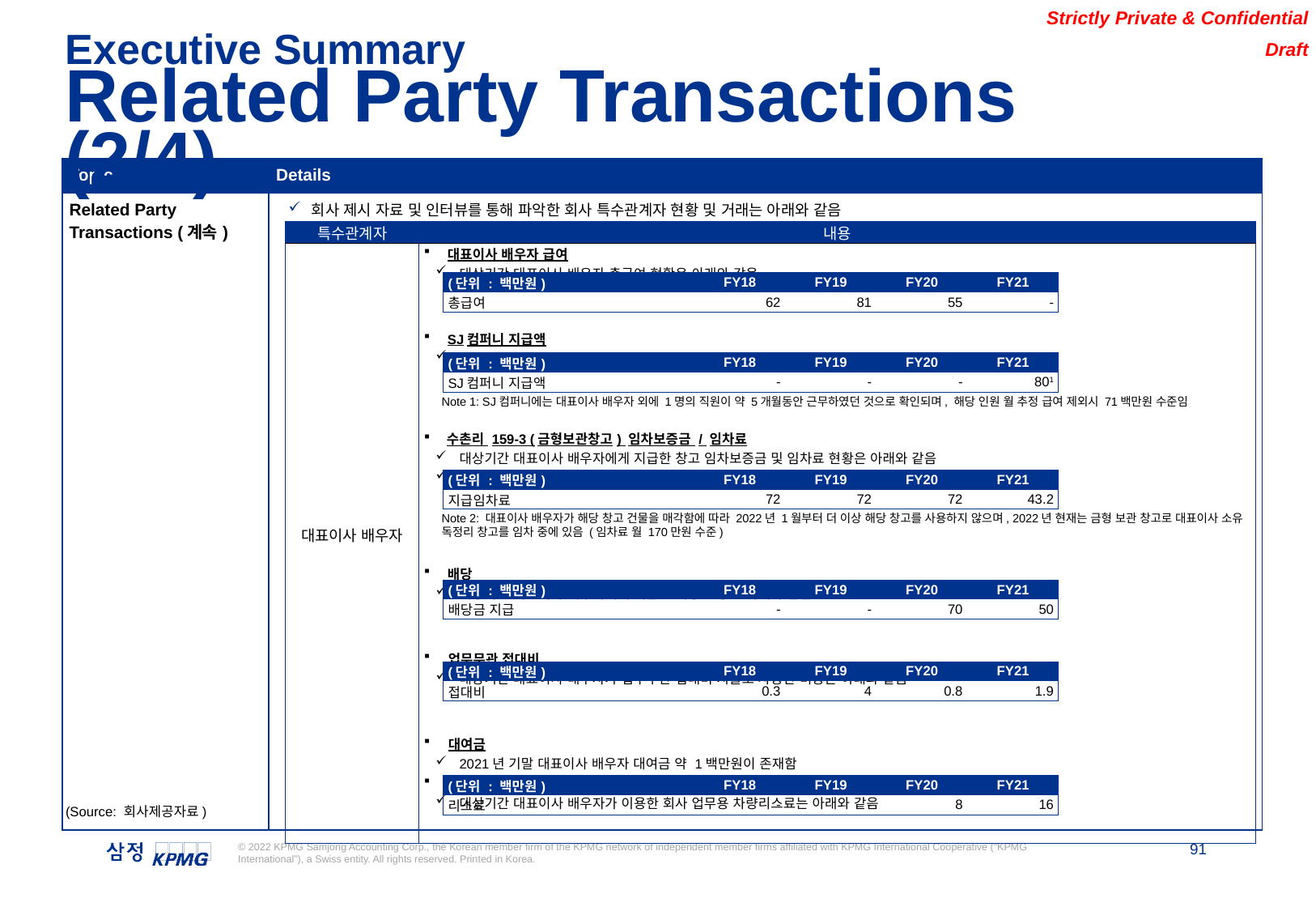

Executive Summary
Related Party Transactions (2/4)
| Topic | Details |
| --- | --- |
| Related Party Transactions (계속) | 회사 제시 자료 및 인터뷰를 통해 파악한 회사 특수관계자 현황 및 거래는 아래와 같음 |
| 특수관계자 | 내용 |
| --- | --- |
| 대표이사 배우자 | 대표이사 배우자 급여 대상기간 대표이사 배우자 총급여 현황은 아래와 같음 SJ컴퍼니 지급액 대상기간 대표이사 배우자가 근무한 포장, 가공업체 (소사장제)에 지급한 금액은 아래와 같음 수촌리 159-3 (금형보관창고) 임차보증금 / 임차료 대상기간 대표이사 배우자에게 지급한 창고 임차보증금 및 임차료 현황은 아래와 같음 임차보증금 : 60백만원 (~2021.3) ▶ 40백만원 (2021.4~2021.12) 배당 대상기간 대표이사 배우자에게 지급한 배당 현황은 아래와 같음 업무무관 접대비 대상기간 대표이사 배우자가 업무무관 접대비 지출로 사용한 비용은 아래와 같음 대여금 2021년 기말 대표이사 배우자 대여금 약 1백만원이 존재함 차량리스료 대상기간 대표이사 배우자가 이용한 회사 업무용 차량리스료는 아래와 같음 |
| (단위 : 백만원) | FY18 | FY19 | FY20 | FY21 |
| --- | --- | --- | --- | --- |
| 총급여 | 62 | 81 | 55 | - |
| (단위 : 백만원) | FY18 | FY19 | FY20 | FY21 |
| --- | --- | --- | --- | --- |
| SJ컴퍼니 지급액 | - | - | - | 801 |
Note 1: SJ컴퍼니에는 대표이사 배우자 외에 1명의 직원이 약 5개월동안 근무하였던 것으로 확인되며, 해당 인원 월 추정 급여 제외시 71백만원 수준임
| (단위 : 백만원) | FY18 | FY19 | FY20 | FY21 |
| --- | --- | --- | --- | --- |
| 지급임차료 | 72 | 72 | 72 | 43.2 |
Note 2: 대표이사 배우자가 해당 창고 건물을 매각함에 따라 2022년 1월부터 더 이상 해당 창고를 사용하지 않으며, 2022년 현재는 금형 보관 창고로 대표이사 소유 독정리 창고를 임차 중에 있음 (임차료 월 170만원 수준)
| (단위 : 백만원) | FY18 | FY19 | FY20 | FY21 |
| --- | --- | --- | --- | --- |
| 배당금 지급 | - | - | 70 | 50 |
| (단위 : 백만원) | FY18 | FY19 | FY20 | FY21 |
| --- | --- | --- | --- | --- |
| 접대비 | 0.3 | 4 | 0.8 | 1.9 |
| (단위 : 백만원) | FY18 | FY19 | FY20 | FY21 |
| --- | --- | --- | --- | --- |
| 리스료 | - | - | 8 | 16 |
(Source: 회사제공자료)